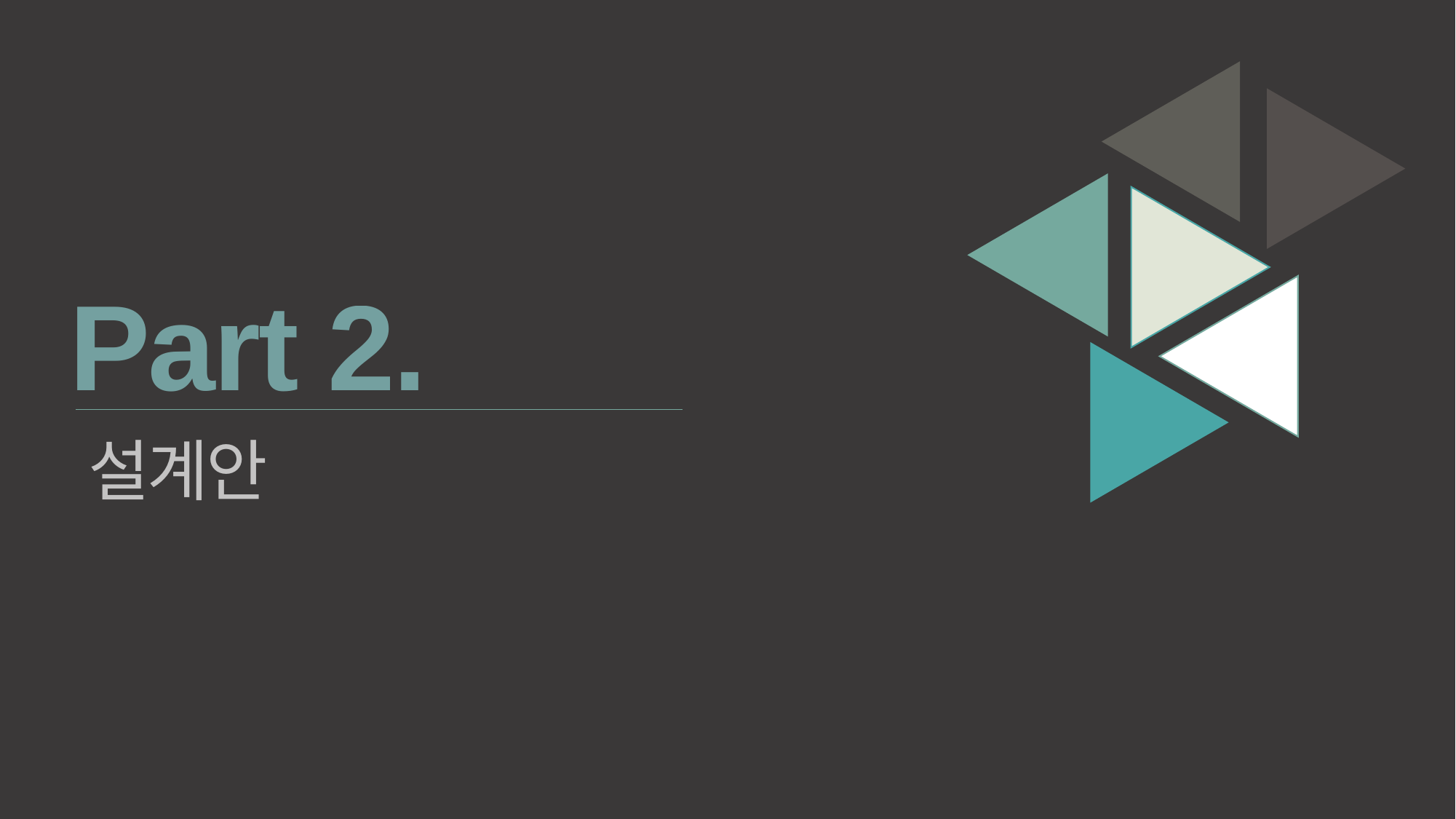

Part 2.
설계안

Copyrightⓒ. Saebyeol Yu. All Rights Reserved.